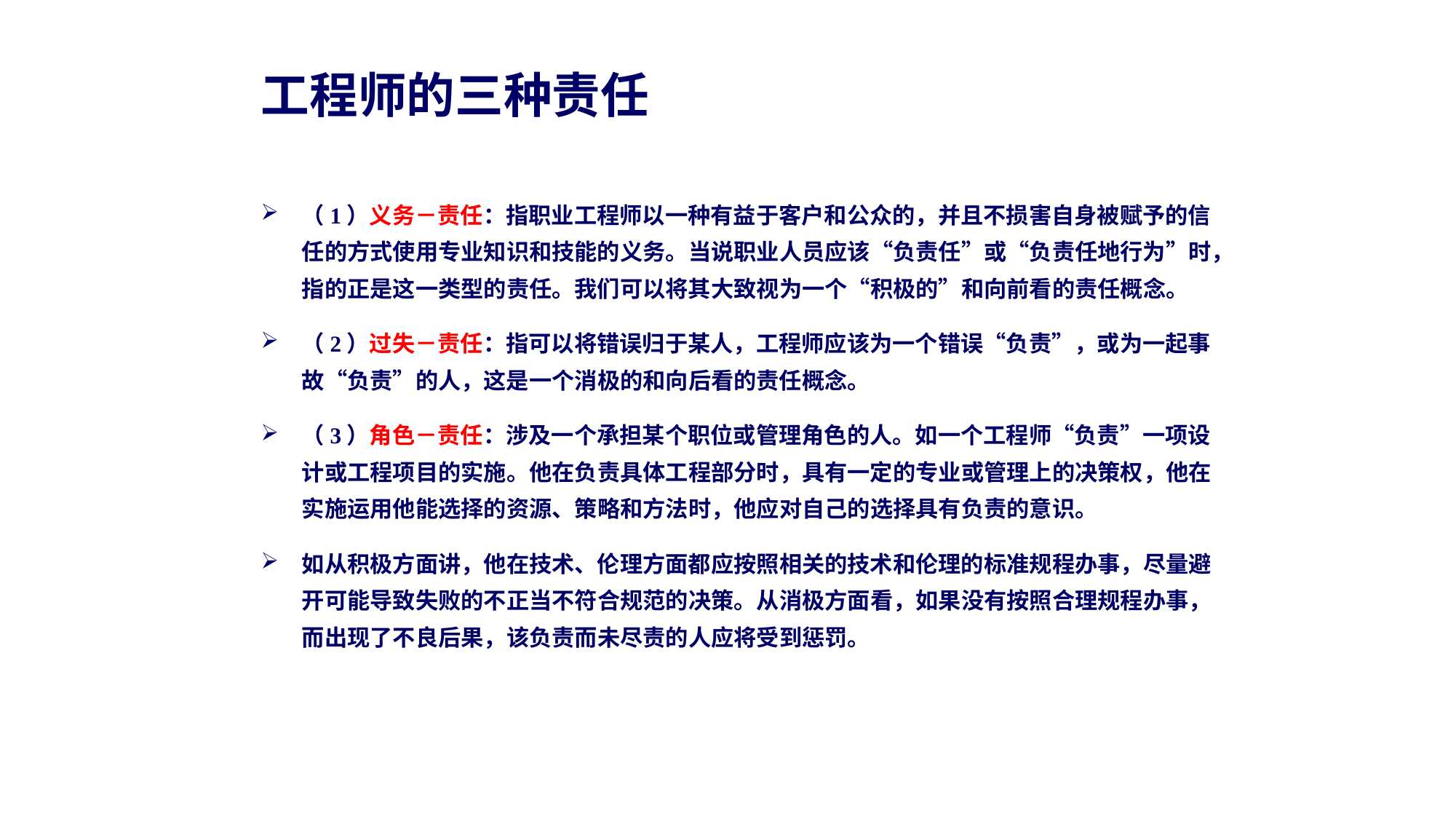

工程师的三种责任

（1）义务－责任：指职业工程师以一种有益于客户和公众的，并且不损害自身被赋予的信任的方式使用专业知识和技能的义务。当说职业人员应该“负责任”或“负责任地行为”时，指的正是这一类型的责任。我们可以将其大致视为一个“积极的”和向前看的责任概念。
（2）过失－责任：指可以将错误归于某人，工程师应该为一个错误“负责”，或为一起事故“负责”的人，这是一个消极的和向后看的责任概念。
（3）角色－责任：涉及一个承担某个职位或管理角色的人。如一个工程师“负责”一项设计或工程项目的实施。他在负责具体工程部分时，具有一定的专业或管理上的决策权，他在实施运用他能选择的资源、策略和方法时，他应对自己的选择具有负责的意识。
如从积极方面讲，他在技术、伦理方面都应按照相关的技术和伦理的标准规程办事，尽量避开可能导致失败的不正当不符合规范的决策。从消极方面看，如果没有按照合理规程办事，而出现了不良后果，该负责而未尽责的人应将受到惩罚。